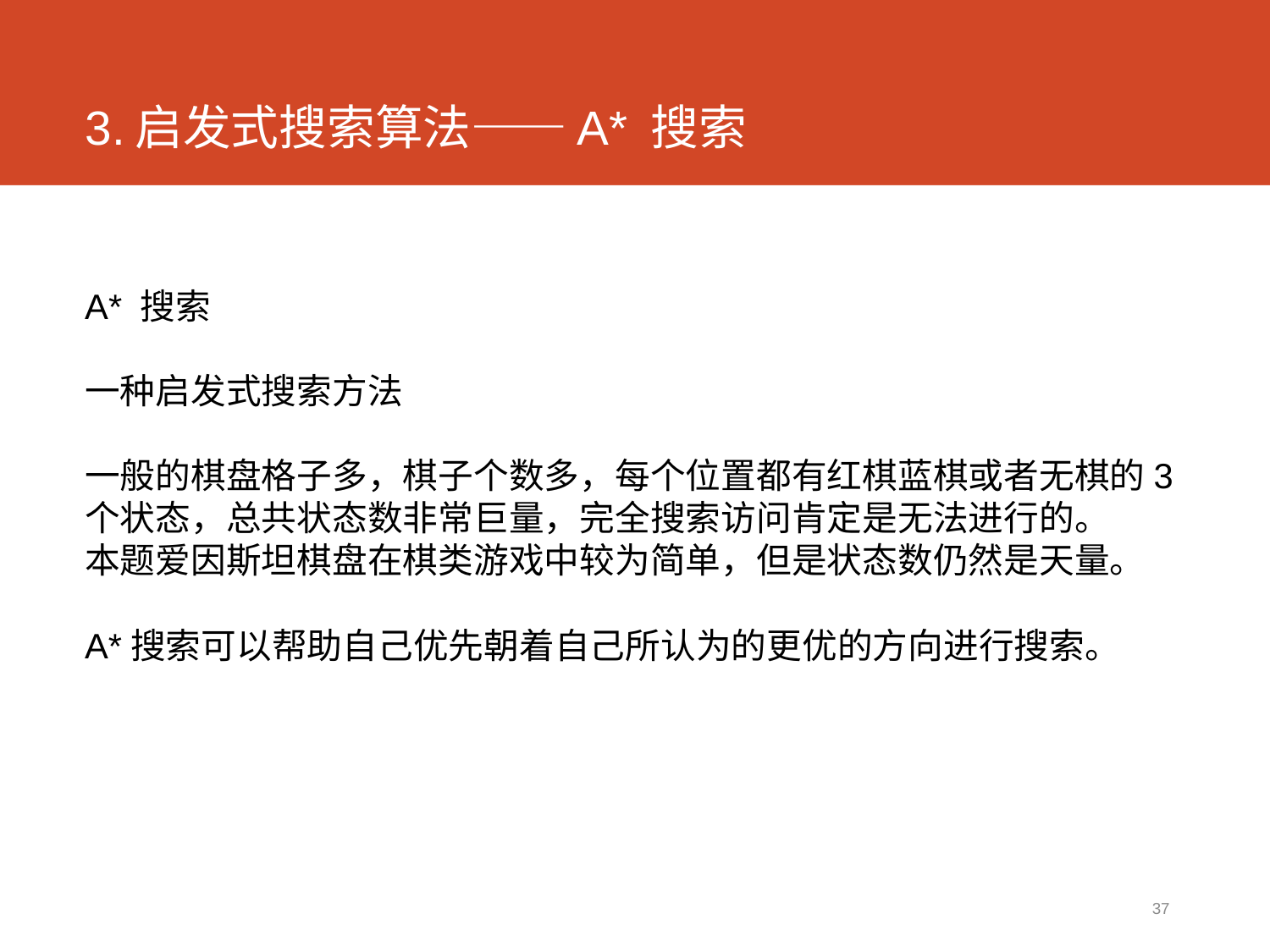

# 3.启发式搜索算法——A* 搜索

A* 搜索
一种启发式搜索方法

一般的棋盘格子多，棋子个数多，每个位置都有红棋蓝棋或者无棋的3个状态，总共状态数非常巨量，完全搜索访问肯定是无法进行的。
本题爱因斯坦棋盘在棋类游戏中较为简单，但是状态数仍然是天量。

A*搜索可以帮助自己优先朝着自己所认为的更优的方向进行搜索。
37